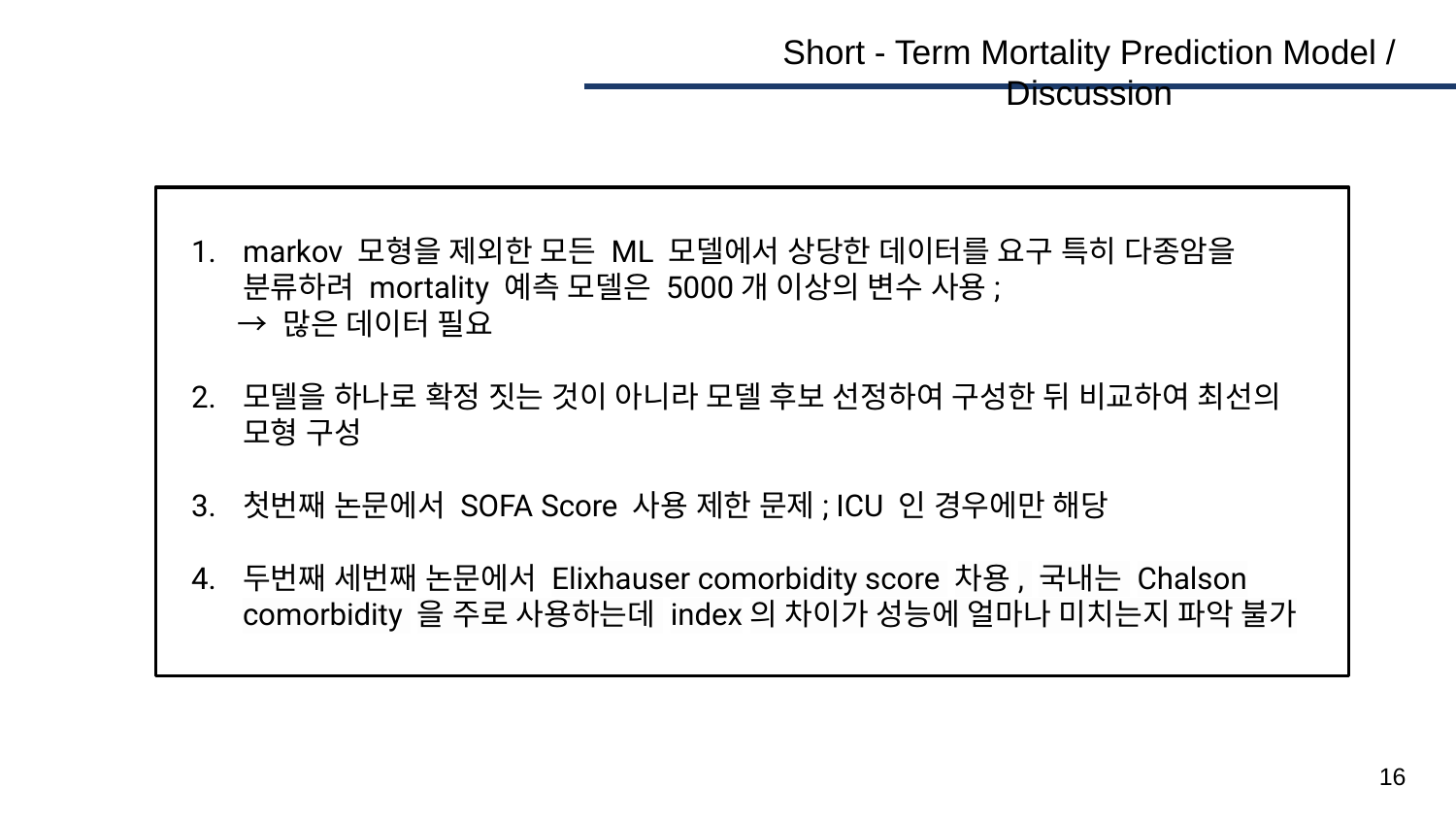

Short - Term Mortality Prediction Model / Discussion
markov 모형을 제외한 모든 ML 모델에서 상당한 데이터를 요구 특히 다종암을 분류하려 mortality 예측 모델은 5000개 이상의 변수 사용;
         → 많은 데이터 필요

모델을 하나로 확정 짓는 것이 아니라 모델 후보 선정하여 구성한 뒤 비교하여 최선의 모형 구성

첫번째 논문에서 SOFA Score 사용 제한 문제; ICU 인 경우에만 해당

두번째 세번째 논문에서 Elixhauser comorbidity score 차용, 국내는 Chalson comorbidity 을 주로 사용하는데 index의 차이가 성능에 얼마나 미치는지 파악 불가
16